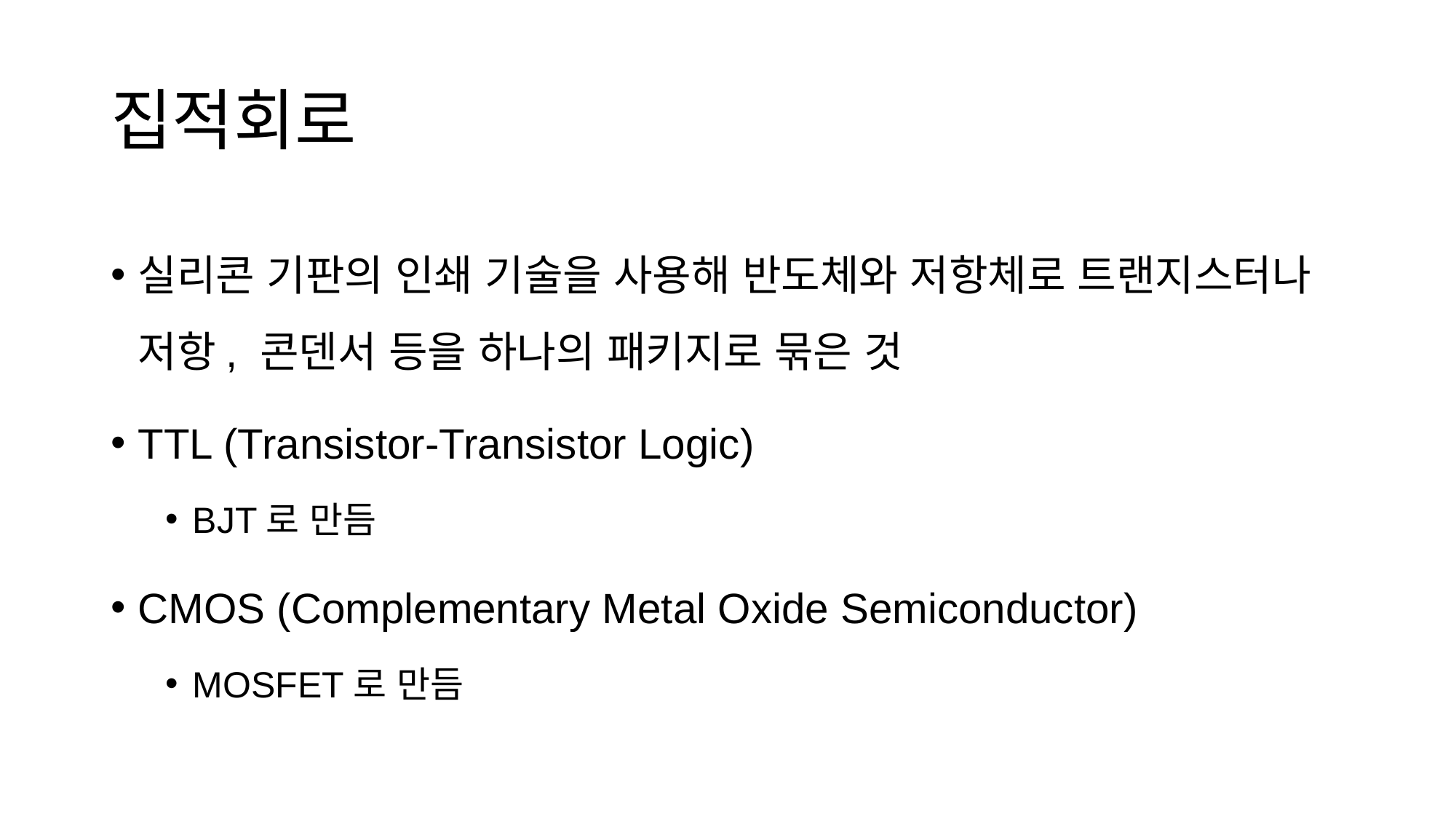

# 집적회로
실리콘 기판의 인쇄 기술을 사용해 반도체와 저항체로 트랜지스터나 저항, 콘덴서 등을 하나의 패키지로 묶은 것
TTL (Transistor-Transistor Logic)
BJT로 만듬
CMOS (Complementary Metal Oxide Semiconductor)
MOSFET로 만듬